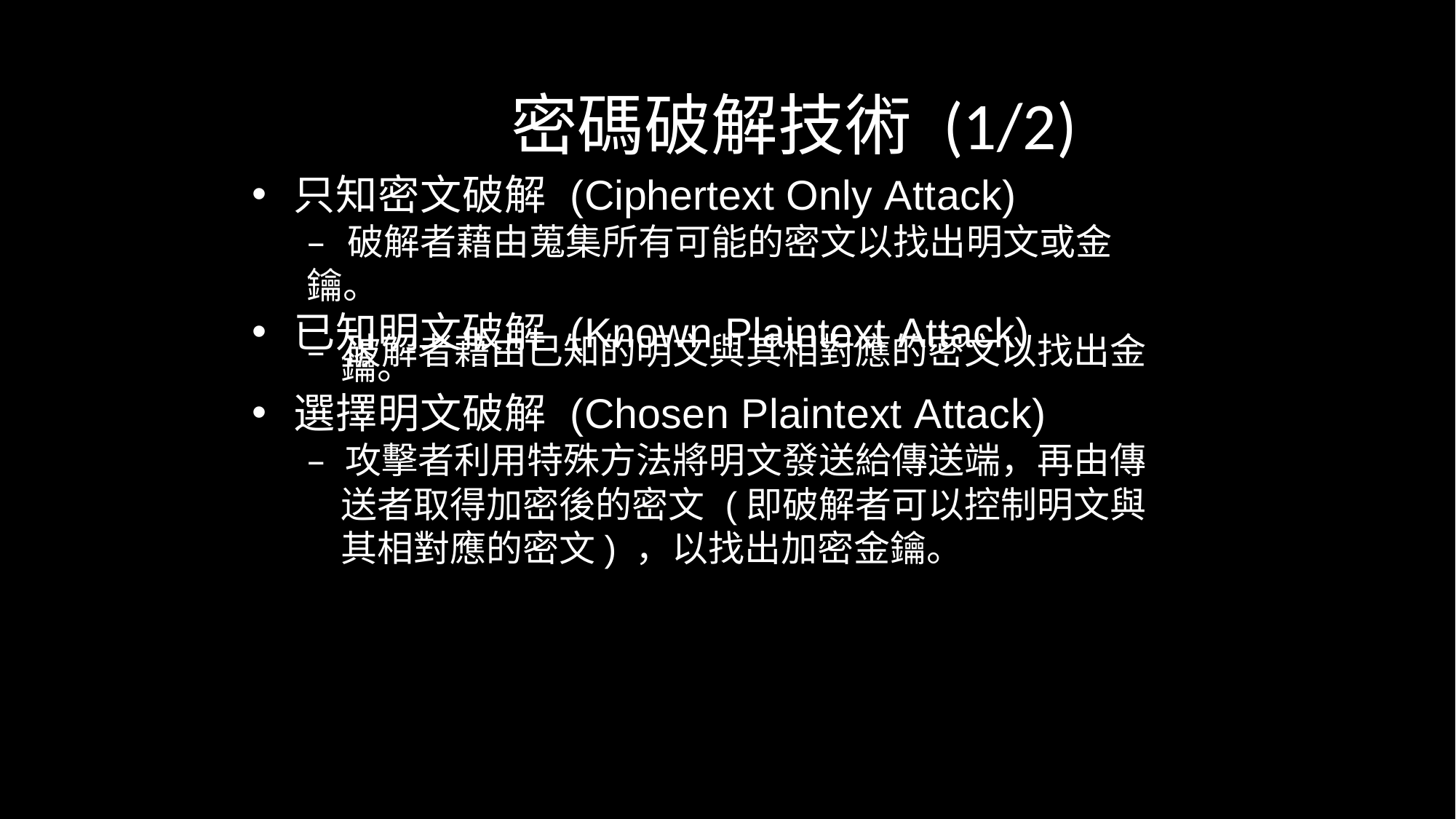

密碼破解技術 (1/2)
只知密文破解 (Ciphertext Only Attack)
– 破解者藉由蒐集所有可能的密文以找出明文或金鑰。
已知明文破解 (Known Plaintext Attack)
– 破解者藉由已知的明文與其相對應的密文以找出金  鑰。
選擇明文破解 (Chosen Plaintext Attack)
– 攻擊者利用特殊方法將明文發送給傳送端，再由傳  送者取得加密後的密文 (即破解者可以控制明文與  其相對應的密文) ，以找出加密金鑰。